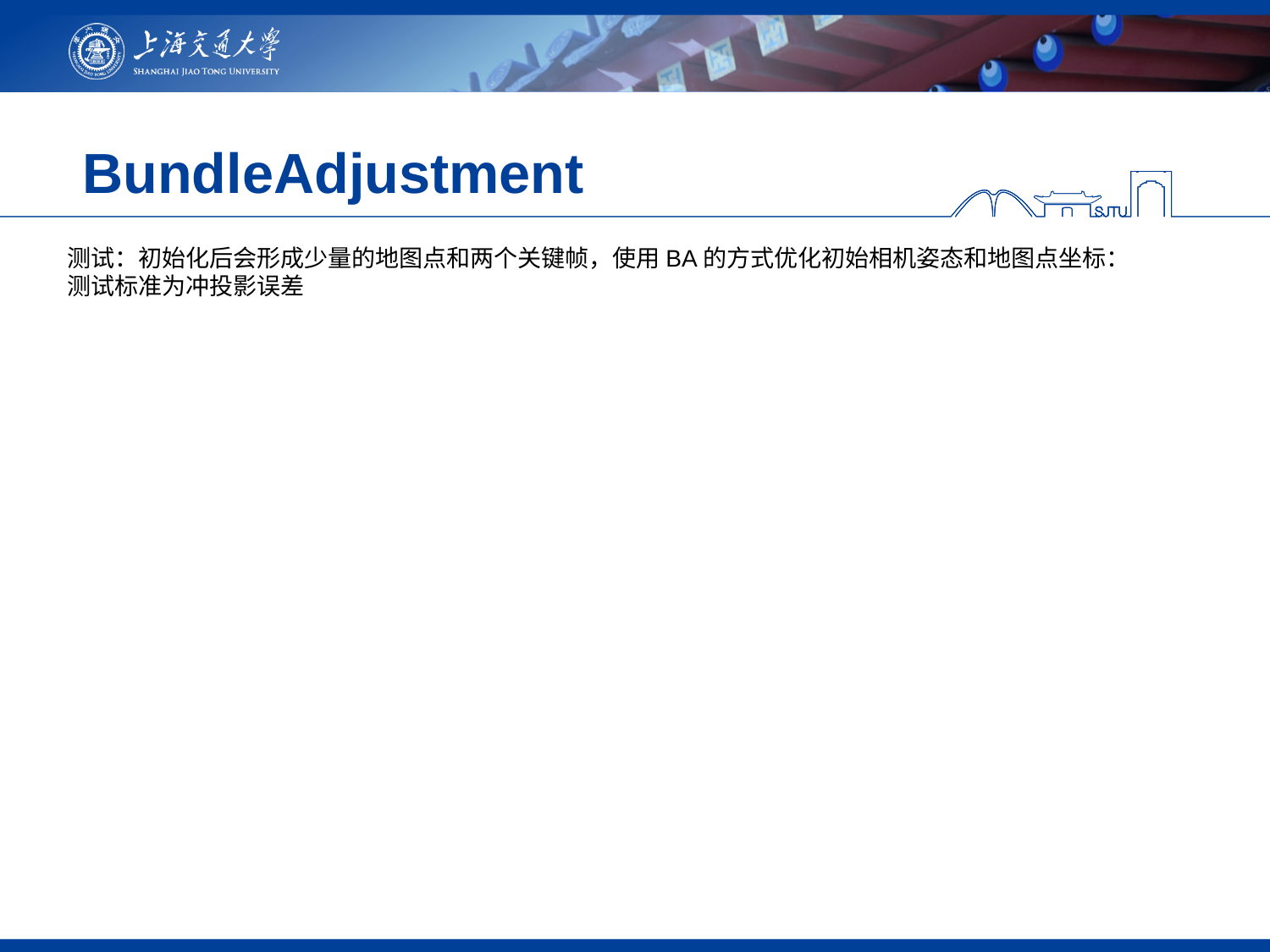

# BundleAdjustment
测试：初始化后会形成少量的地图点和两个关键帧，使用BA的方式优化初始相机姿态和地图点坐标：
测试标准为冲投影误差